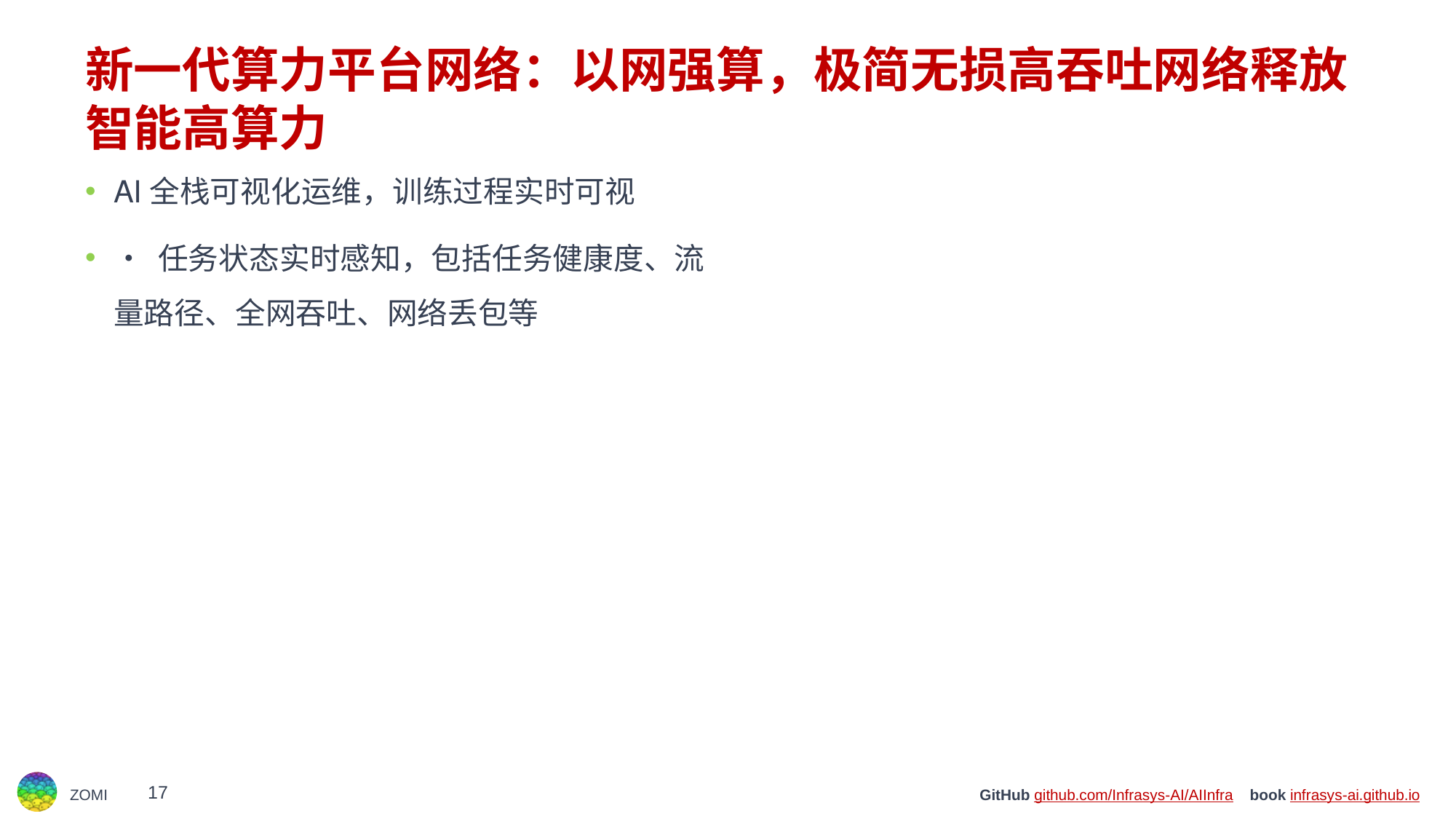

# 新一代算力平台网络：以网强算，极简无损高吞吐网络释放智能高算力
AI全栈可视化运维，训练过程实时可视
• 任务状态实时感知，包括任务健康度、流量路径、全网吞吐、网络丢包等